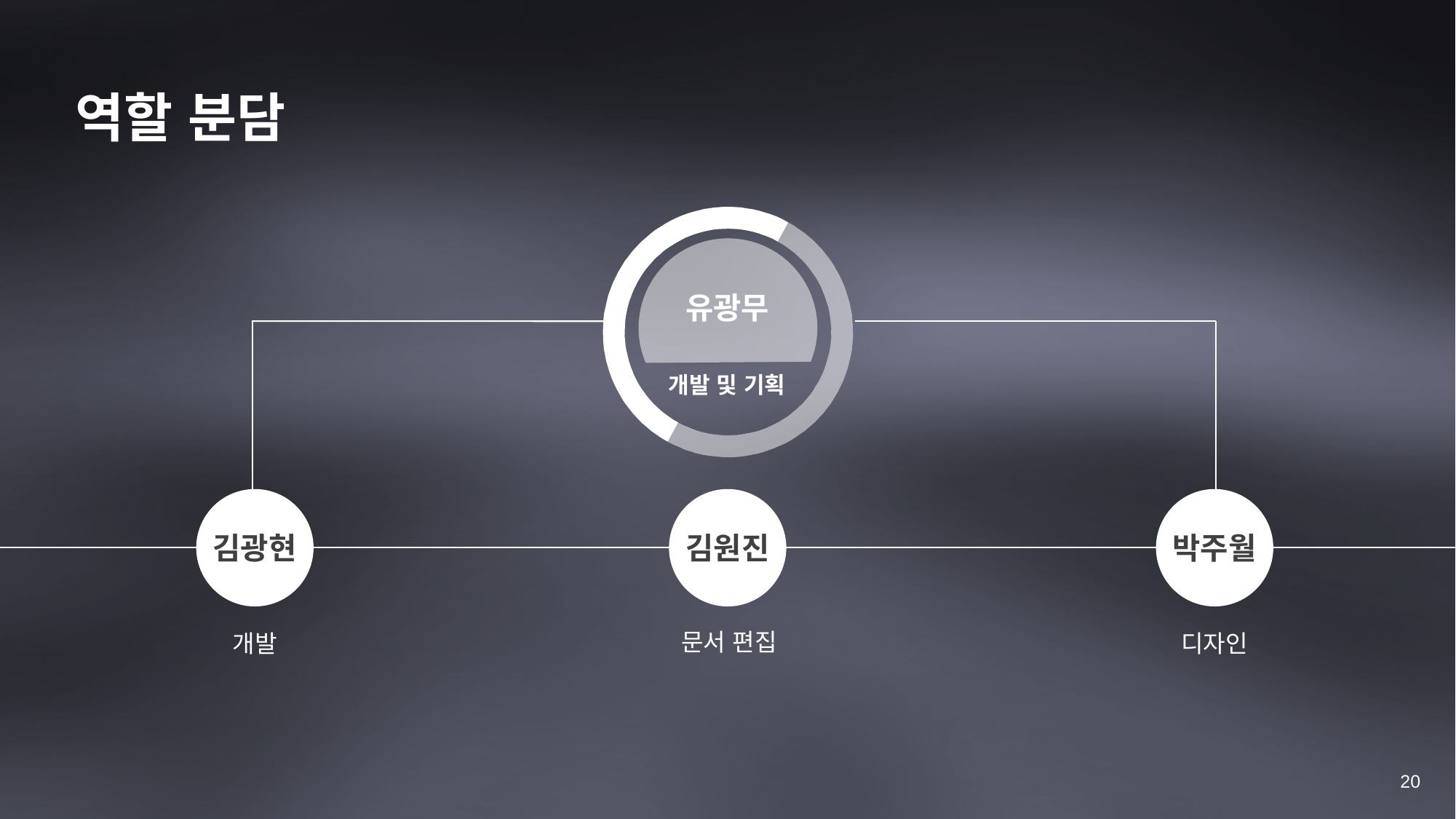

# 역할 분담

유광무
개발 및 기획

김광현

김원진

박주월
문서 편집
개발
디자인
20